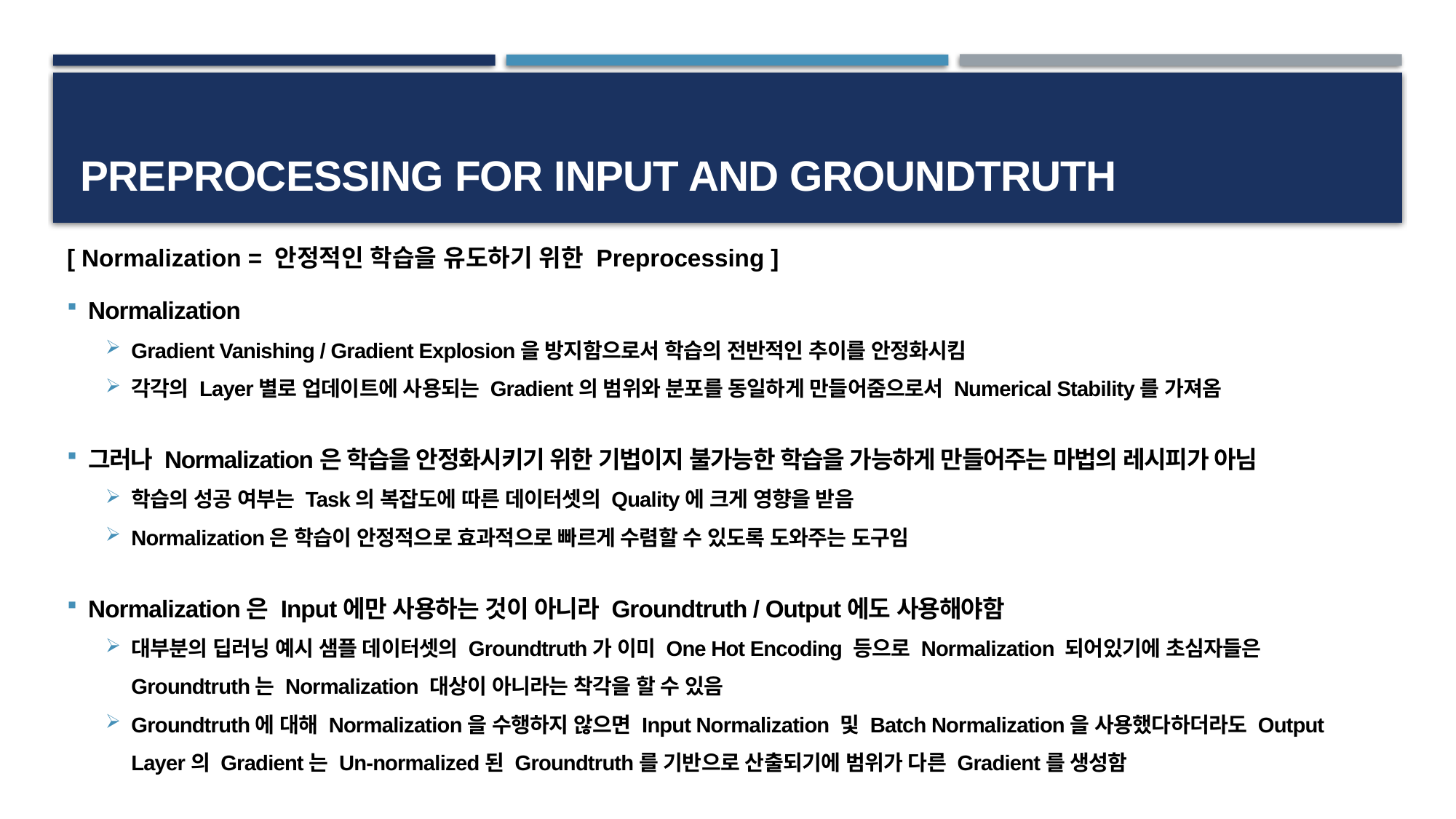

# Preprocessing for input and Groundtruth
[ Normalization = 안정적인 학습을 유도하기 위한 Preprocessing ]
Normalization
Gradient Vanishing / Gradient Explosion을 방지함으로서 학습의 전반적인 추이를 안정화시킴
각각의 Layer별로 업데이트에 사용되는 Gradient의 범위와 분포를 동일하게 만들어줌으로서 Numerical Stability를 가져옴

그러나 Normalization은 학습을 안정화시키기 위한 기법이지 불가능한 학습을 가능하게 만들어주는 마법의 레시피가 아님
학습의 성공 여부는 Task의 복잡도에 따른 데이터셋의 Quality에 크게 영향을 받음
Normalization은 학습이 안정적으로 효과적으로 빠르게 수렴할 수 있도록 도와주는 도구임

Normalization은 Input에만 사용하는 것이 아니라 Groundtruth / Output에도 사용해야함
대부분의 딥러닝 예시 샘플 데이터셋의 Groundtruth가 이미 One Hot Encoding 등으로 Normalization 되어있기에 초심자들은 Groundtruth는 Normalization 대상이 아니라는 착각을 할 수 있음
Groundtruth에 대해 Normalization을 수행하지 않으면 Input Normalization 및 Batch Normalization을 사용했다하더라도 Output Layer의 Gradient는 Un-normalized된 Groundtruth를 기반으로 산출되기에 범위가 다른 Gradient를 생성함